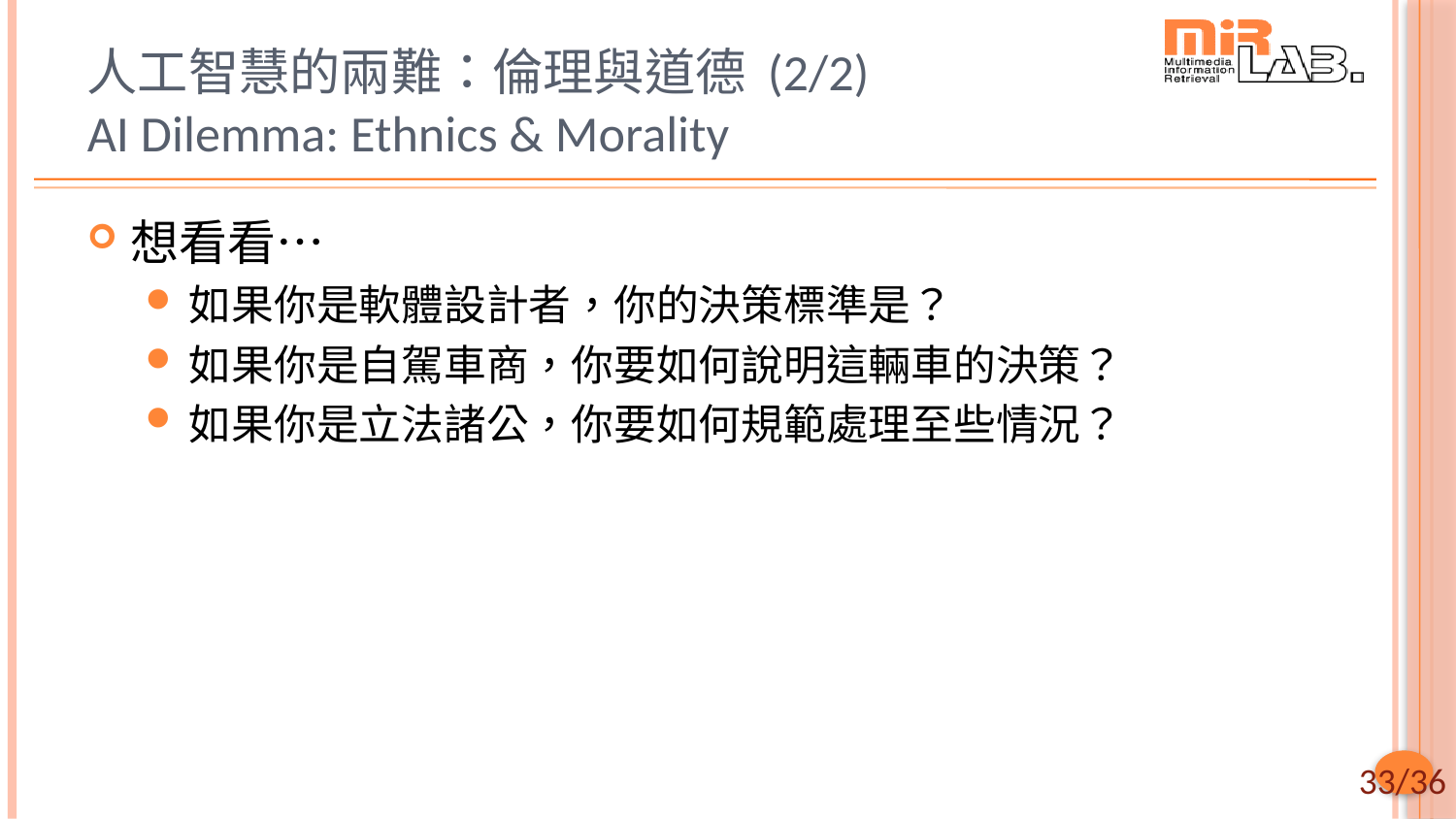

# 人工智慧的兩難：倫理與道德 (2/2) AI Dilemma: Ethnics & Morality
想看看…
如果你是軟體設計者，你的決策標準是？
如果你是自駕車商，你要如何說明這輛車的決策？
如果你是立法諸公，你要如何規範處理至些情況？